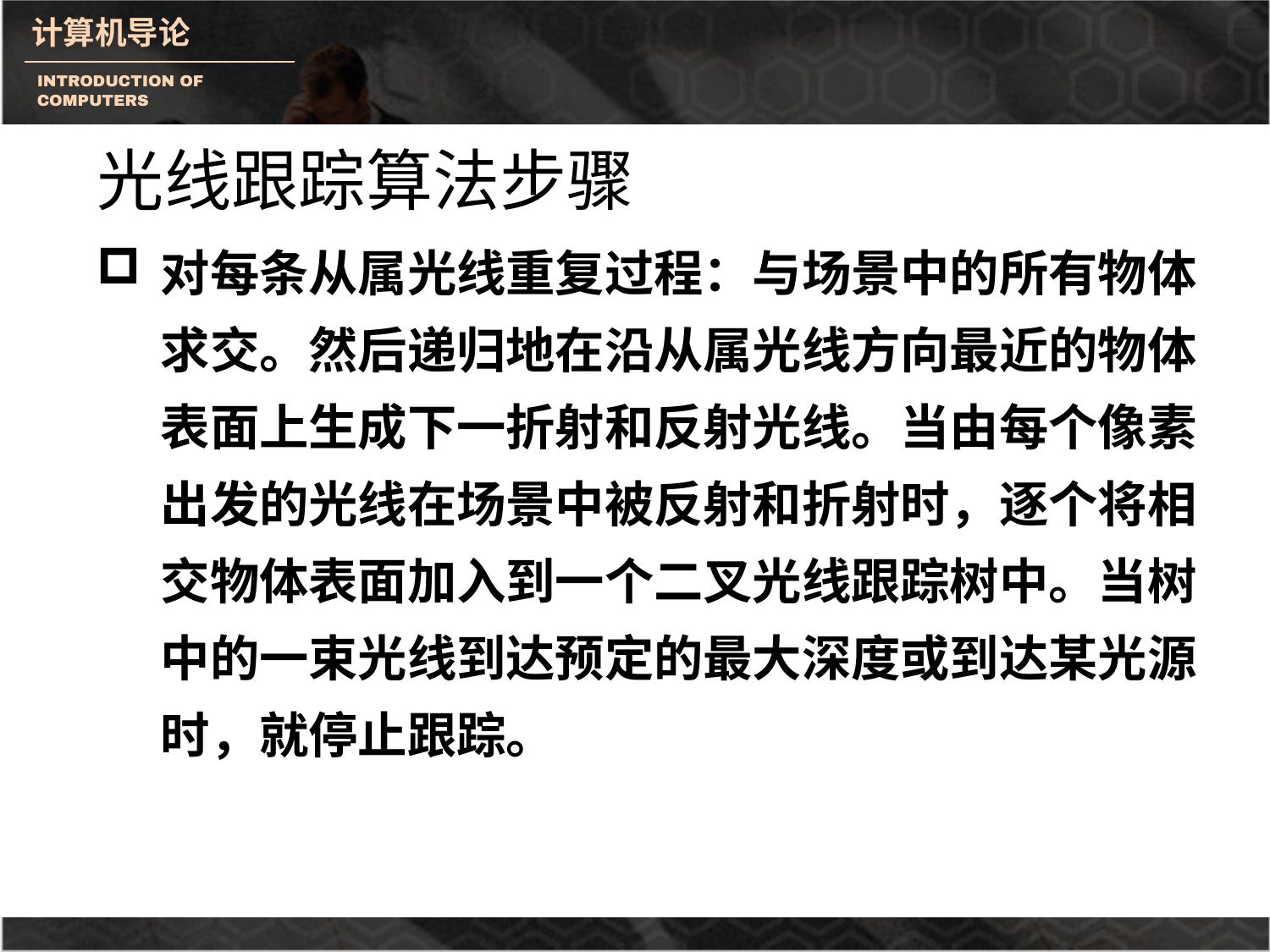

光线跟踪算法步骤
对每条从属光线重复过程：与场景中的所有物体求交。然后递归地在沿从属光线方向最近的物体表面上生成下一折射和反射光线。当由每个像素出发的光线在场景中被反射和折射时，逐个将相交物体表面加入到一个二叉光线跟踪树中。当树中的一束光线到达预定的最大深度或到达某光源时，就停止跟踪。
123